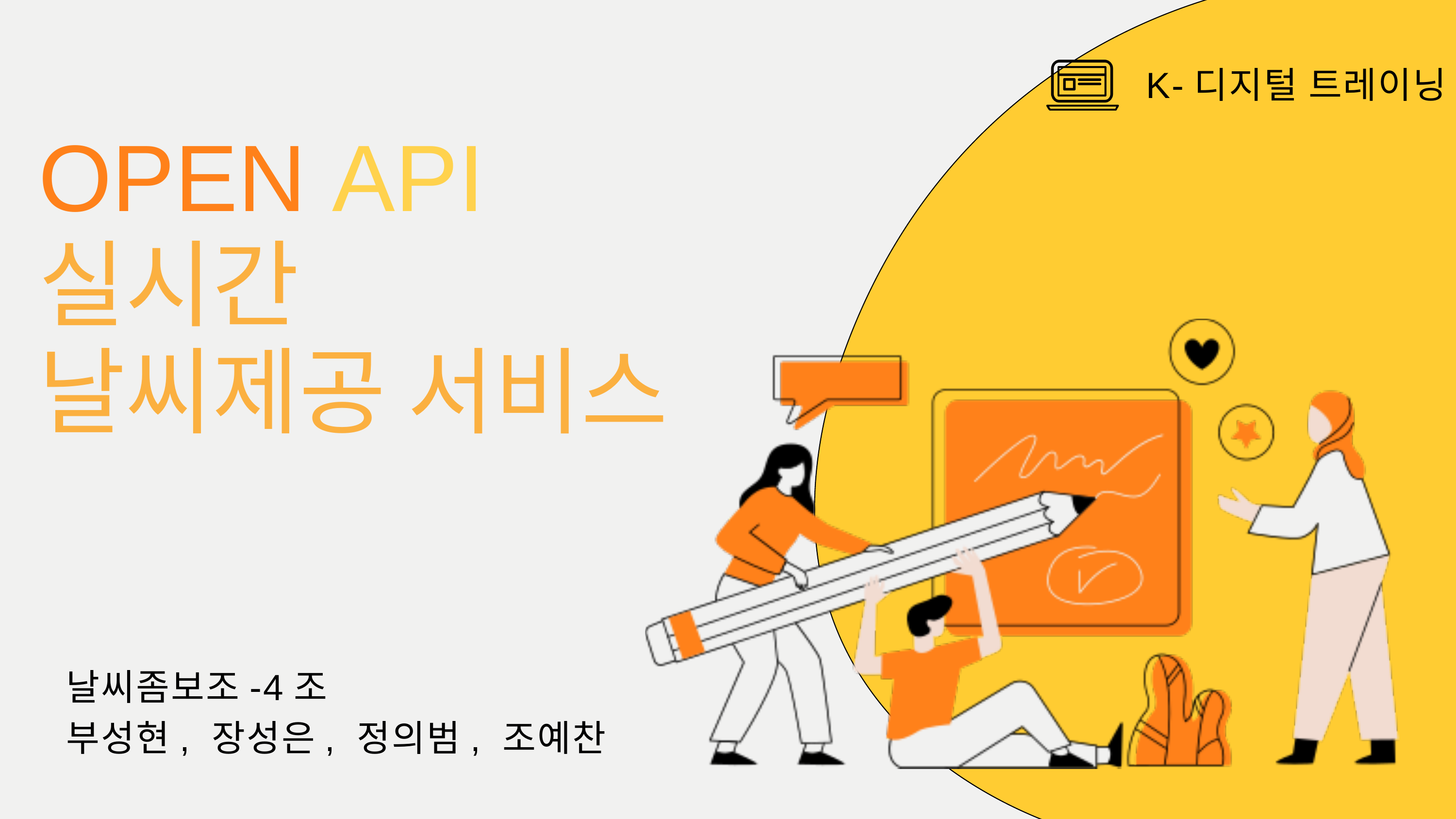

K-디지털 트레이닝

OPEN API
실시간
날씨제공 서비스

날씨좀보조-4조
부성현, 장성은, 정의범, 조예찬